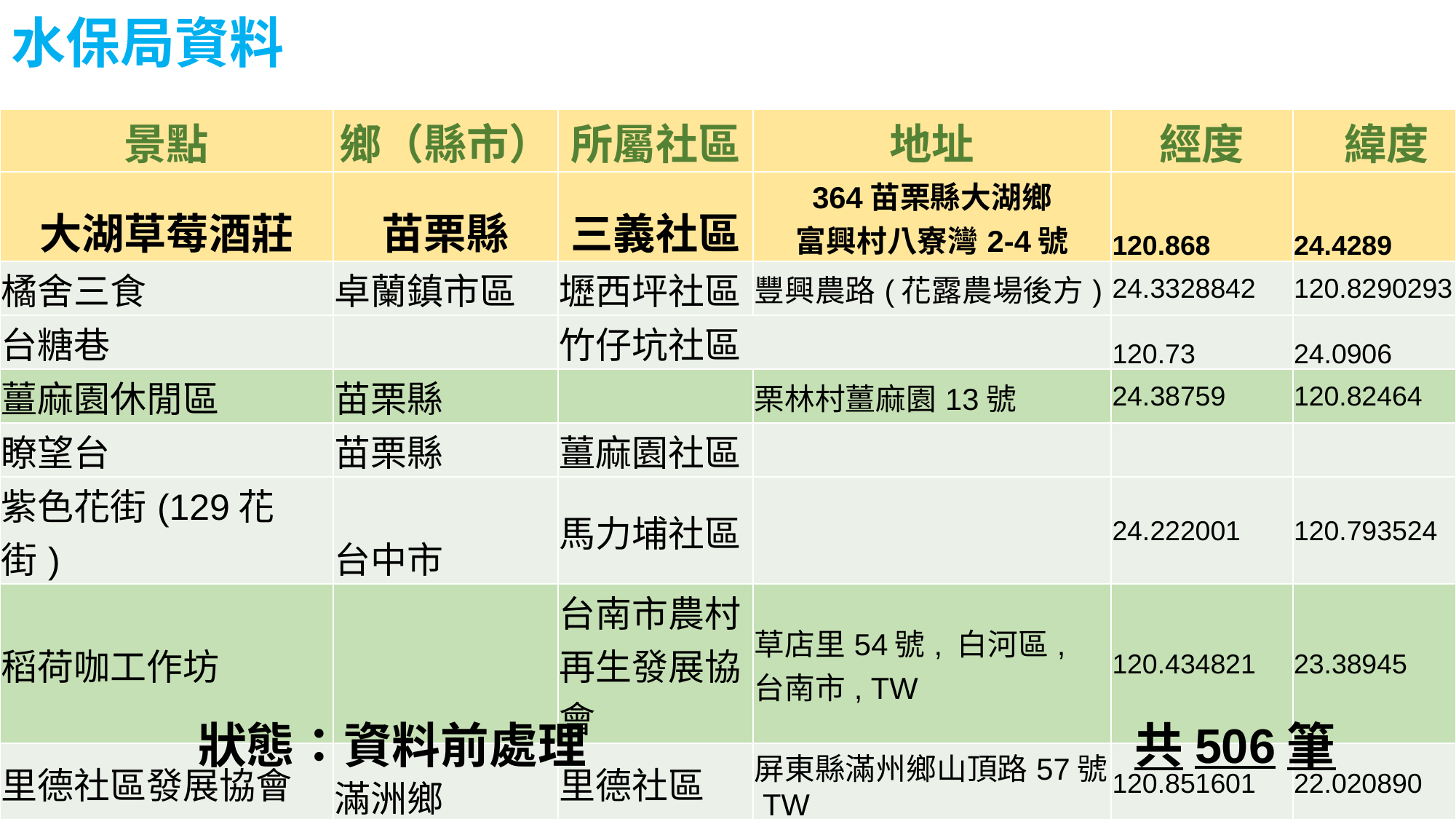

# 水保局資料
| 景點 | 鄉（縣市） | 所屬社區 | 地址 | 經度 | 緯度 |
| --- | --- | --- | --- | --- | --- |
| 大湖草莓酒莊 | 苗栗縣 | 三義社區 | 364苗栗縣大湖鄉 富興村八寮灣2-4號 | 120.868 | 24.4289 |
| 橘舍三食 | 卓蘭鎮市區 | 壢西坪社區 | 豐興農路(花露農場後方) | 24.3328842 | 120.8290293 |
| 台糖巷 |  | 竹仔坑社區 |  | 120.73 | 24.0906 |
| 薑麻園休閒區 | 苗栗縣 |  | 栗林村薑麻園13號 | 24.38759 | 120.82464 |
| 瞭望台 | 苗栗縣 | 薑麻園社區 |  |  |  |
| 紫色花街(129花街) | 台中市 | 馬力埔社區 |  | 24.222001 | 120.793524 |
| 稻荷咖工作坊 |  | 台南市農村再生發展協會 | 草店里54號, 白河區, 台南市, TW | 120.434821 | 23.38945 |
| 里德社區發展協會 | 滿洲鄉 | 里德社區 | 屏東縣滿州鄉山頂路57號, TW | 120.851601 | 22.020890 |
狀態：資料前處理
共506筆